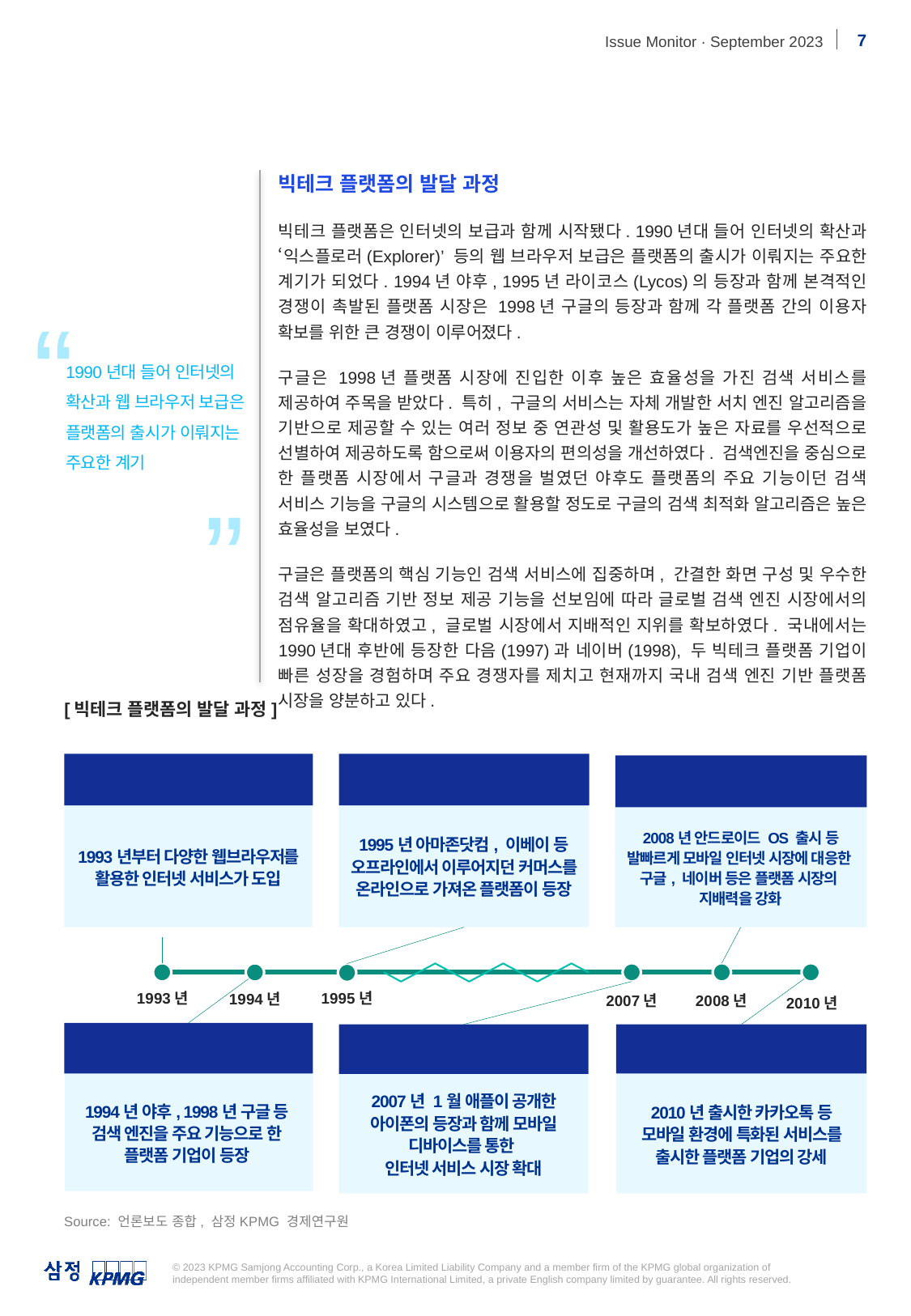

빅테크 플랫폼의 발달 과정
빅테크 플랫폼은 인터넷의 보급과 함께 시작됐다. 1990년대 들어 인터넷의 확산과 ‘익스플로러(Explorer)’ 등의 웹 브라우저 보급은 플랫폼의 출시가 이뤄지는 주요한 계기가 되었다. 1994년 야후, 1995년 라이코스(Lycos)의 등장과 함께 본격적인 경쟁이 촉발된 플랫폼 시장은 1998년 구글의 등장과 함께 각 플랫폼 간의 이용자 확보를 위한 큰 경쟁이 이루어졌다.
구글은 1998년 플랫폼 시장에 진입한 이후 높은 효율성을 가진 검색 서비스를 제공하여 주목을 받았다. 특히, 구글의 서비스는 자체 개발한 서치 엔진 알고리즘을 기반으로 제공할 수 있는 여러 정보 중 연관성 및 활용도가 높은 자료를 우선적으로 선별하여 제공하도록 함으로써 이용자의 편의성을 개선하였다. 검색엔진을 중심으로 한 플랫폼 시장에서 구글과 경쟁을 벌였던 야후도 플랫폼의 주요 기능이던 검색 서비스 기능을 구글의 시스템으로 활용할 정도로 구글의 검색 최적화 알고리즘은 높은 효율성을 보였다.
구글은 플랫폼의 핵심 기능인 검색 서비스에 집중하며, 간결한 화면 구성 및 우수한 검색 알고리즘 기반 정보 제공 기능을 선보임에 따라 글로벌 검색 엔진 시장에서의 점유율을 확대하였고, 글로벌 시장에서 지배적인 지위를 확보하였다. 국내에서는 1990년대 후반에 등장한 다음(1997)과 네이버(1998), 두 빅테크 플랫폼 기업이 빠른 성장을 경험하며 주요 경쟁자를 제치고 현재까지 국내 검색 엔진 기반 플랫폼 시장을 양분하고 있다.
“
1990년대 들어 인터넷의 확산과 웹 브라우저 보급은 플랫폼의 출시가 이뤄지는 주요한 계기
”
[빅테크 플랫폼의 발달 과정]
웹브라우저 기반
인터넷 서비스 도입
커머스 기반
플랫폼의 등장
모바일 기반 OS 및
플랫폼 서비스 도입
1995년 아마존닷컴, 이베이 등
오프라인에서 이루어지던 커머스를 온라인으로 가져온 플랫폼이 등장
1993년부터 다양한 웹브라우저를
활용한 인터넷 서비스가 도입
2008년 안드로이드 OS 출시 등 발빠르게 모바일 인터넷 시장에 대응한
구글, 네이버 등은 플랫폼 시장의
지배력을 강화

1993년
1995년
1994년
2007년
2008년
2010년
검색 엔진 기반
플랫폼의 등장
모바일 인터넷
시장의 확대
모바일 특화
 플랫폼의 강세
1994년 야후, 1998년 구글 등
검색 엔진을 주요 기능으로 한
플랫폼 기업이 등장
2007년 1월 애플이 공개한 아이폰의 등장과 함께 모바일 디바이스를 통한
인터넷 서비스 시장 확대
2010년 출시한 카카오톡 등 모바일 환경에 특화된 서비스를 출시한 플랫폼 기업의 강세
Source: 언론보도 종합, 삼정KPMG 경제연구원